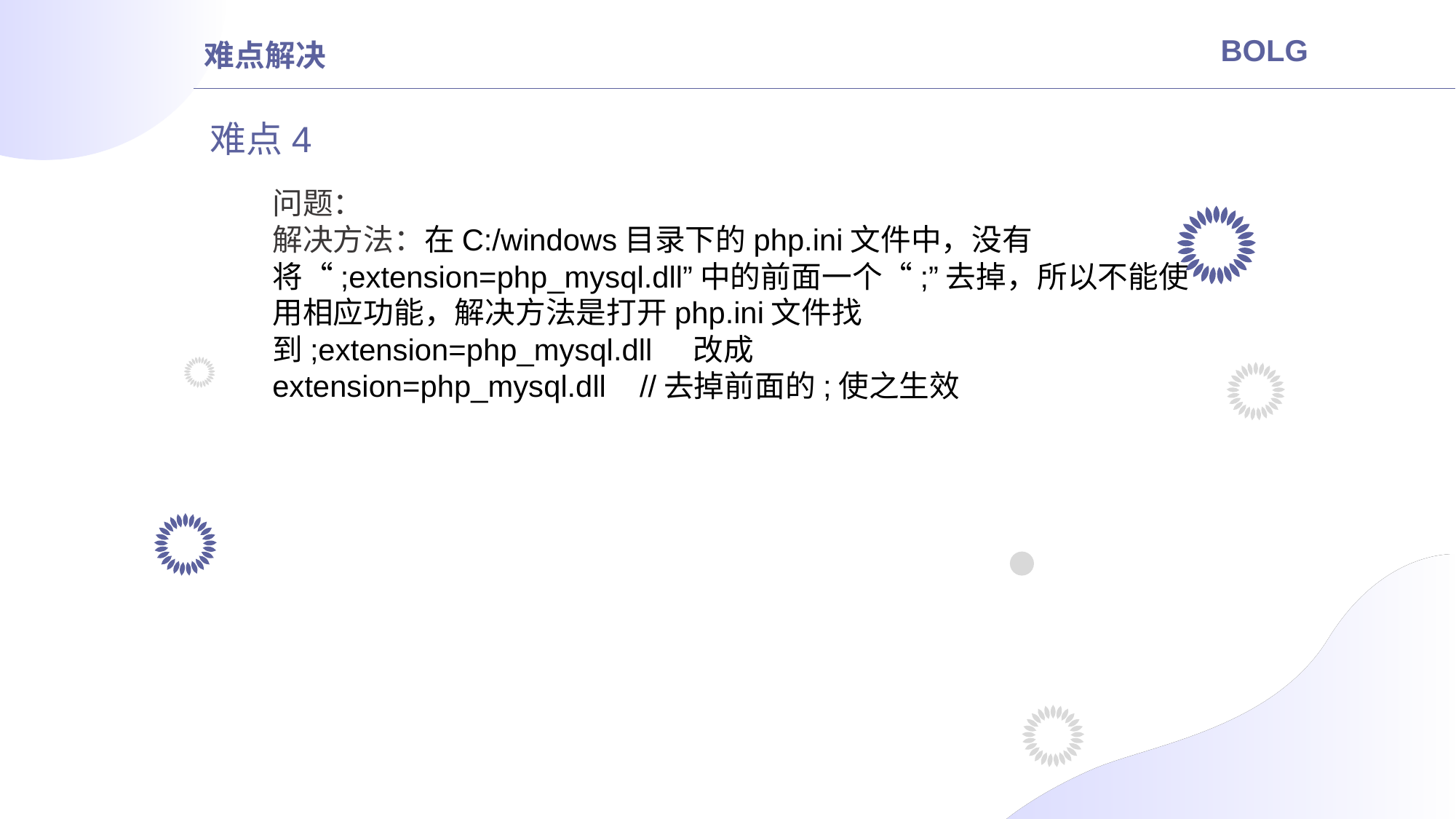

难点解决
BOLG
难点4

问题：
解决方法：在C:/windows目录下的php.ini文件中，没有将“;extension=php_mysql.dll”中的前面一个“;”去掉，所以不能使用相应功能，解决方法是打开php.ini文件找到;extension=php_mysql.dll    改成
extension=php_mysql.dll    //去掉前面的;使之生效